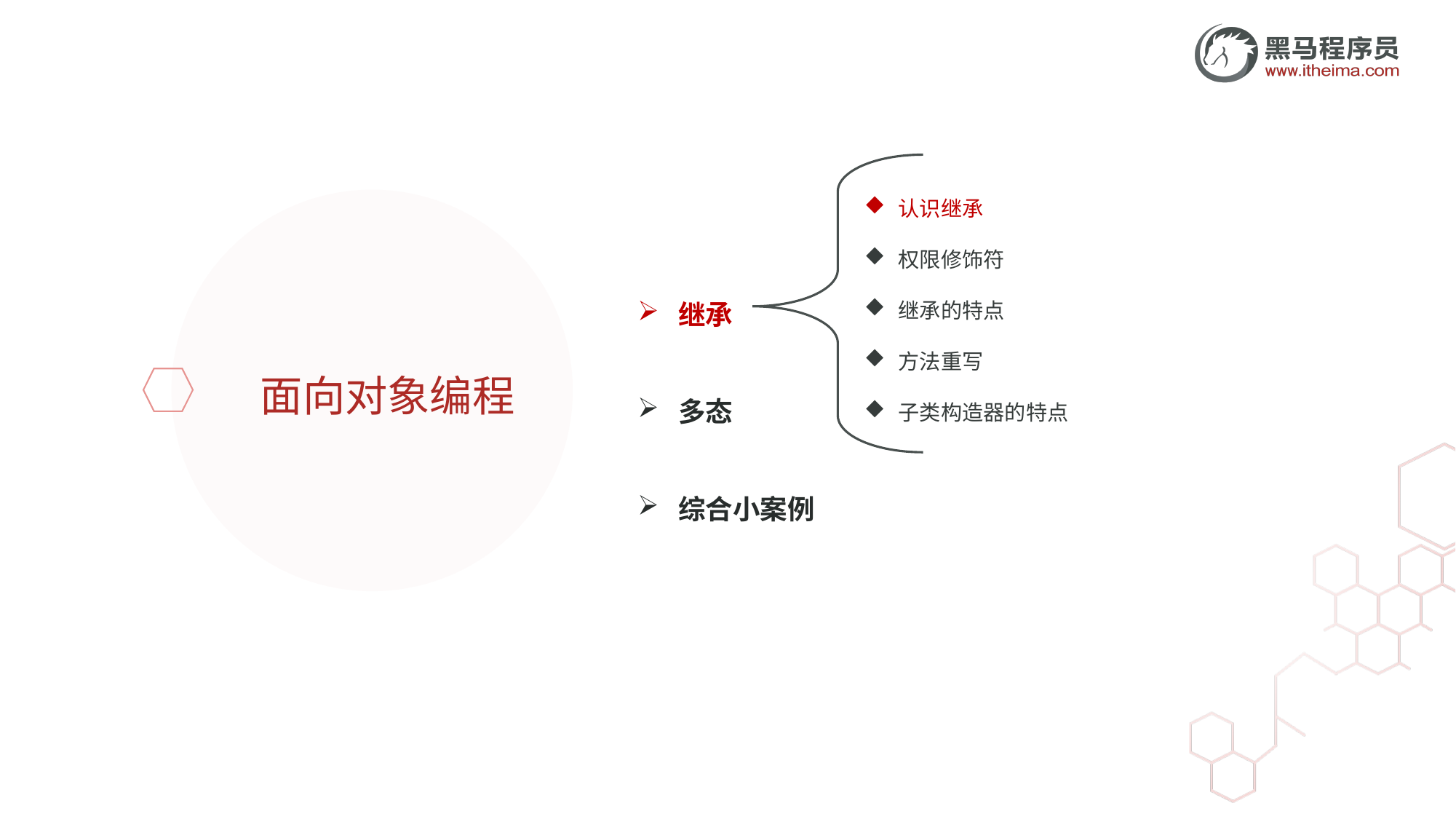

认识继承
权限修饰符
继承的特点
方法重写
子类构造器的特点
继承
多态
综合小案例